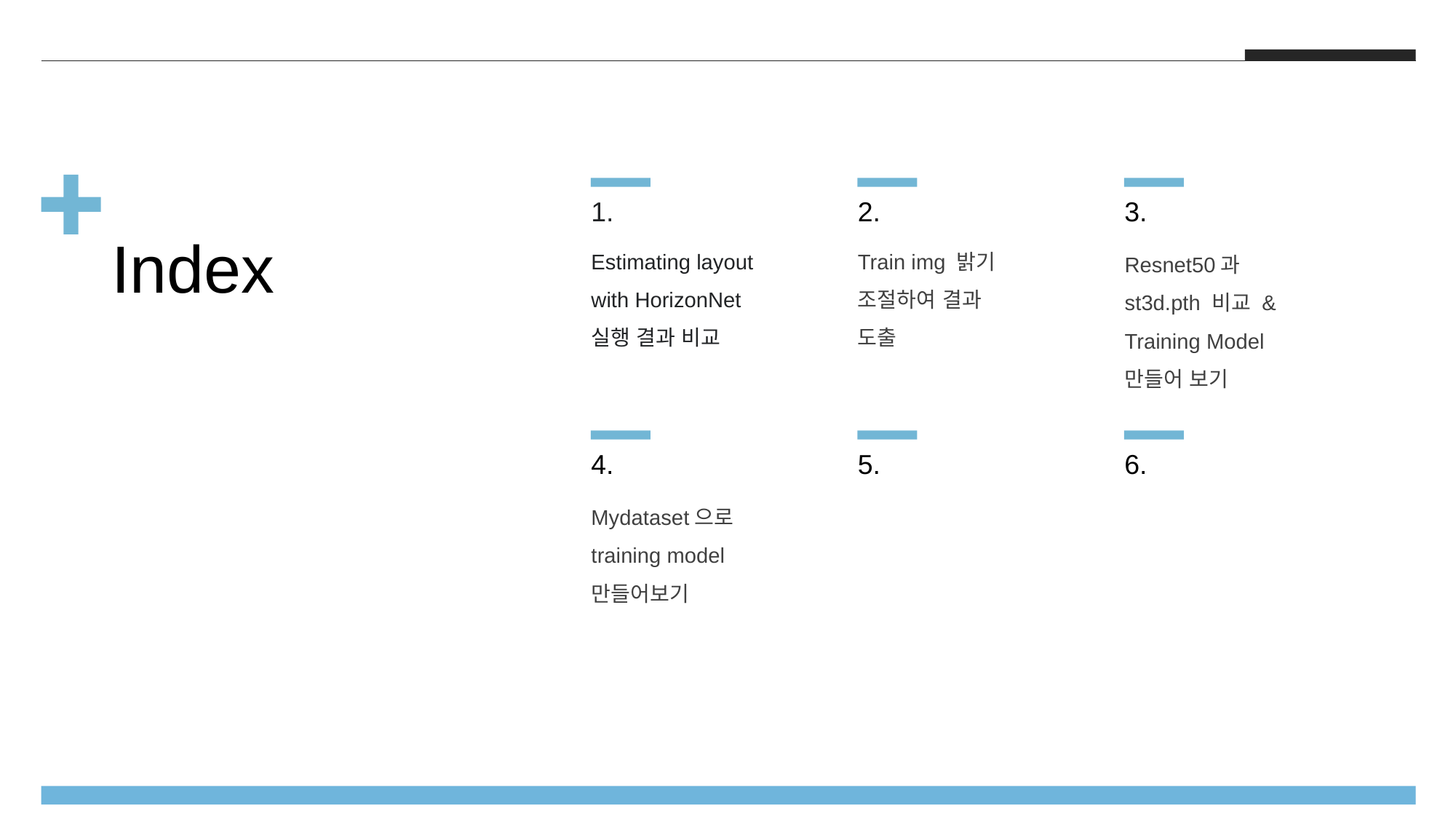

1.
2.
3.
Index
Train img 밝기 조절하여 결과 도출
Estimating layout with HorizonNet
실행 결과 비교
Resnet50과 st3d.pth 비교 &
Training Model 만들어 보기

4.
5.
6.
Mydataset으로 training model 만들어보기